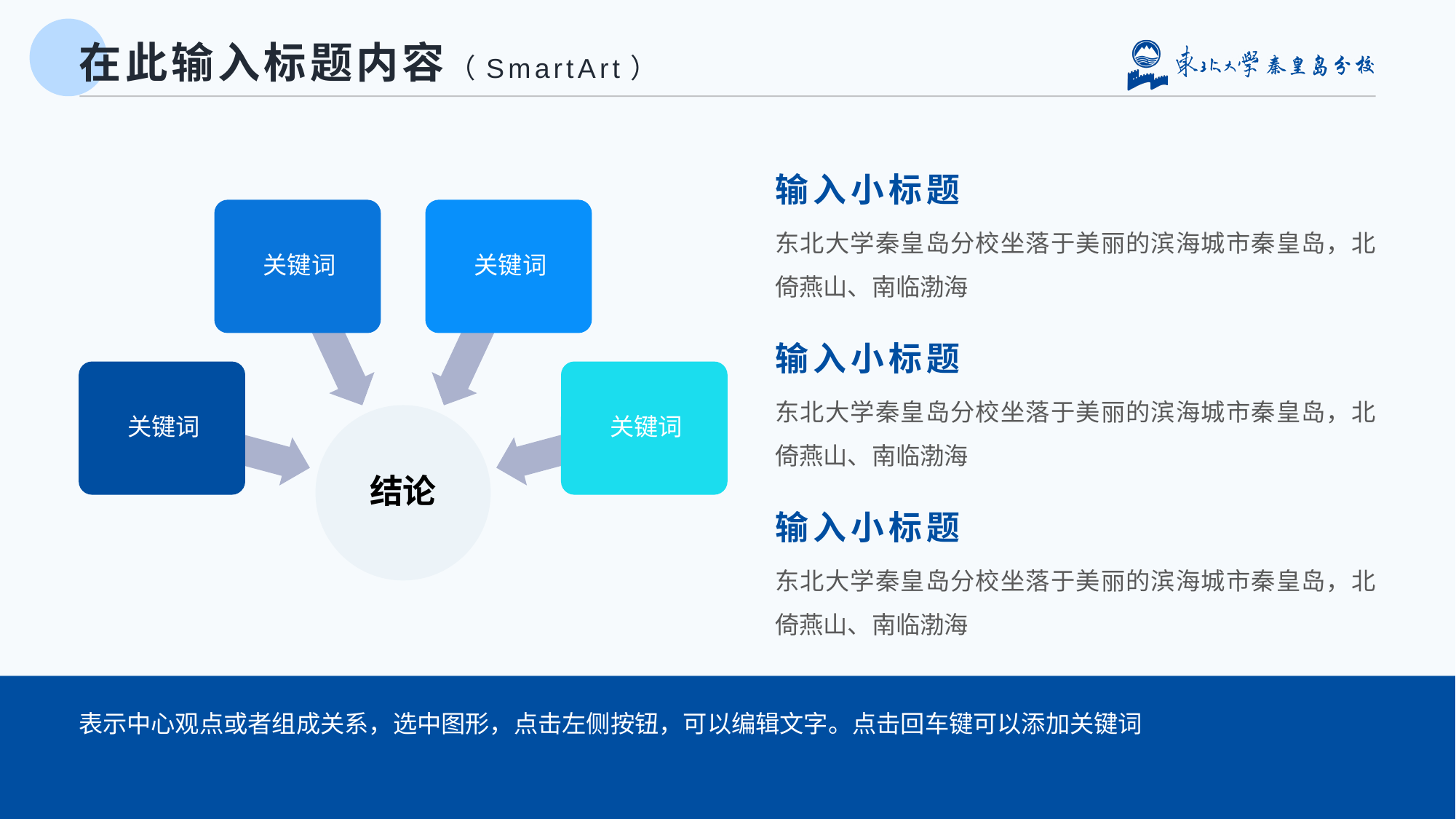

# 在此输入标题内容（SmartArt）
结论
关键词
关键词
关键词
关键词
输入小标题
东北大学秦皇岛分校坐落于美丽的滨海城市秦皇岛，北倚燕山、南临渤海
输入小标题
东北大学秦皇岛分校坐落于美丽的滨海城市秦皇岛，北倚燕山、南临渤海
输入小标题
东北大学秦皇岛分校坐落于美丽的滨海城市秦皇岛，北倚燕山、南临渤海

表示中心观点或者组成关系，选中图形，点击左侧按钮，可以编辑文字。点击回车键可以添加关键词